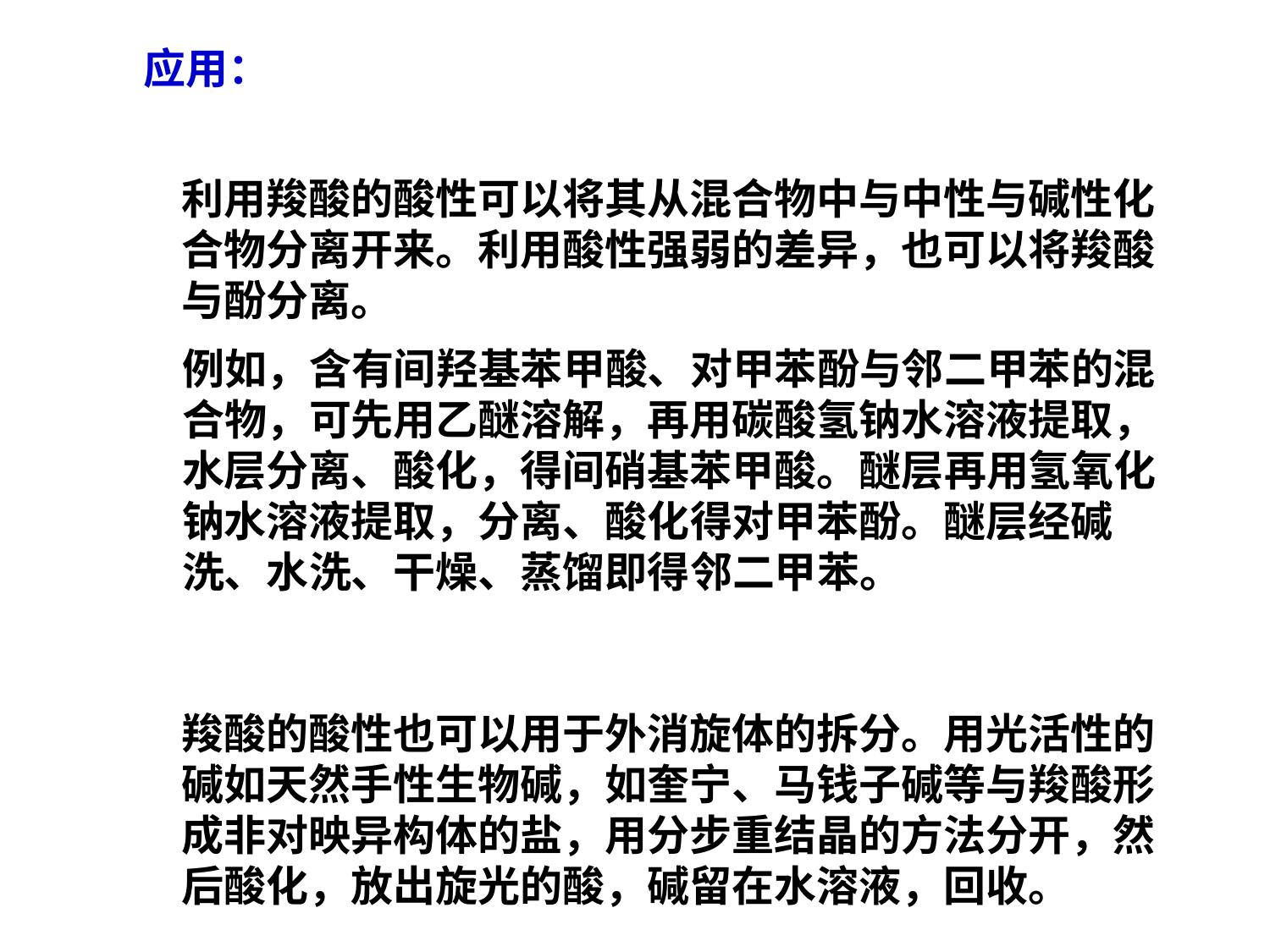

应用：
利用羧酸的酸性可以将其从混合物中与中性与碱性化
合物分离开来。利用酸性强弱的差异，也可以将羧酸
与酚分离。
例如，含有间羟基苯甲酸、对甲苯酚与邻二甲苯的混
合物，可先用乙醚溶解，再用碳酸氢钠水溶液提取，
水层分离、酸化，得间硝基苯甲酸。醚层再用氢氧化
钠水溶液提取，分离、酸化得对甲苯酚。醚层经碱
洗、水洗、干燥、蒸馏即得邻二甲苯。
羧酸的酸性也可以用于外消旋体的拆分。用光活性的
碱如天然手性生物碱，如奎宁、马钱子碱等与羧酸形
成非对映异构体的盐，用分步重结晶的方法分开，然
后酸化，放出旋光的酸，碱留在水溶液，回收。